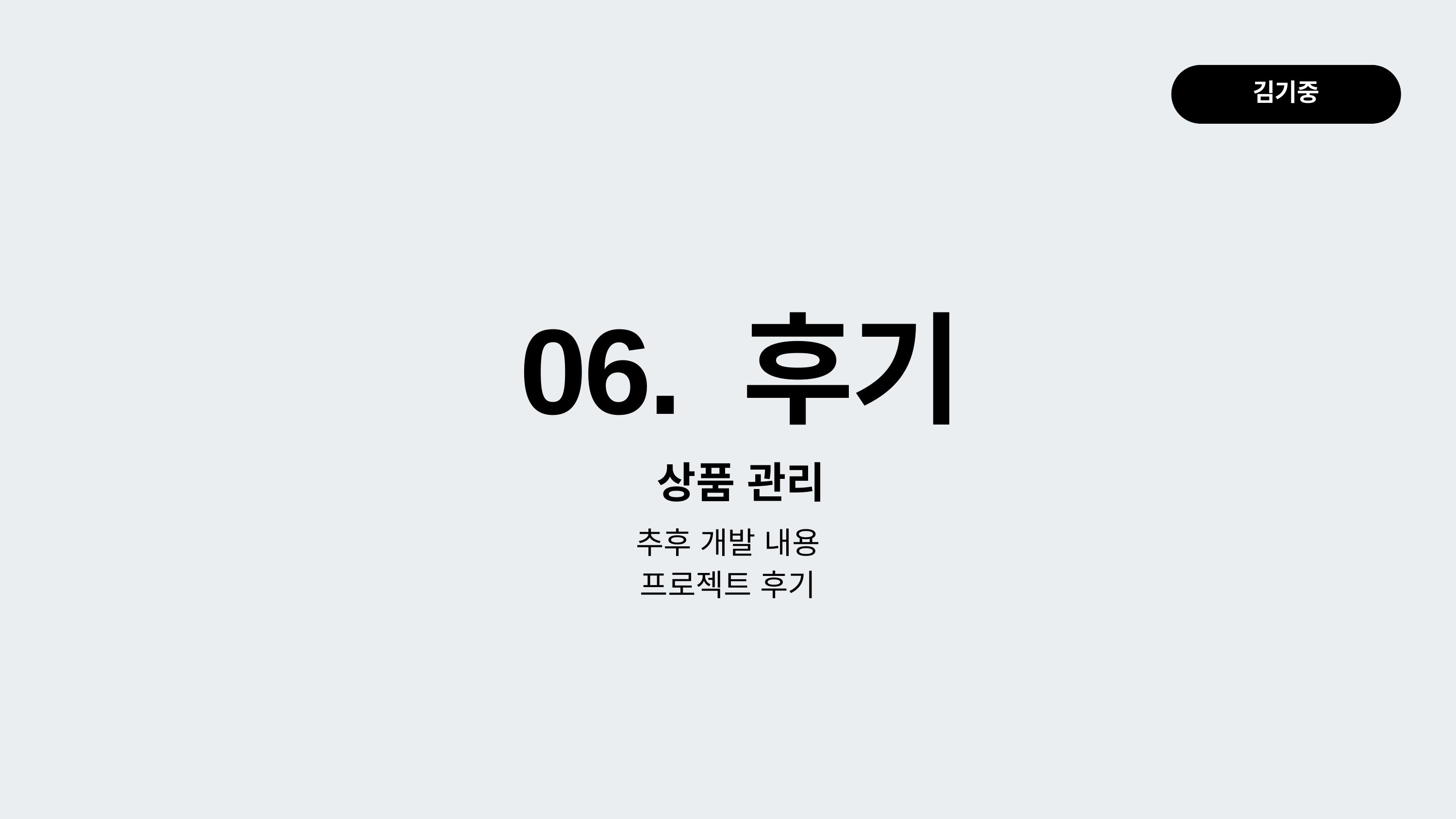

김기중
06. 후기
상품 관리
추후 개발 내용
프로젝트 후기